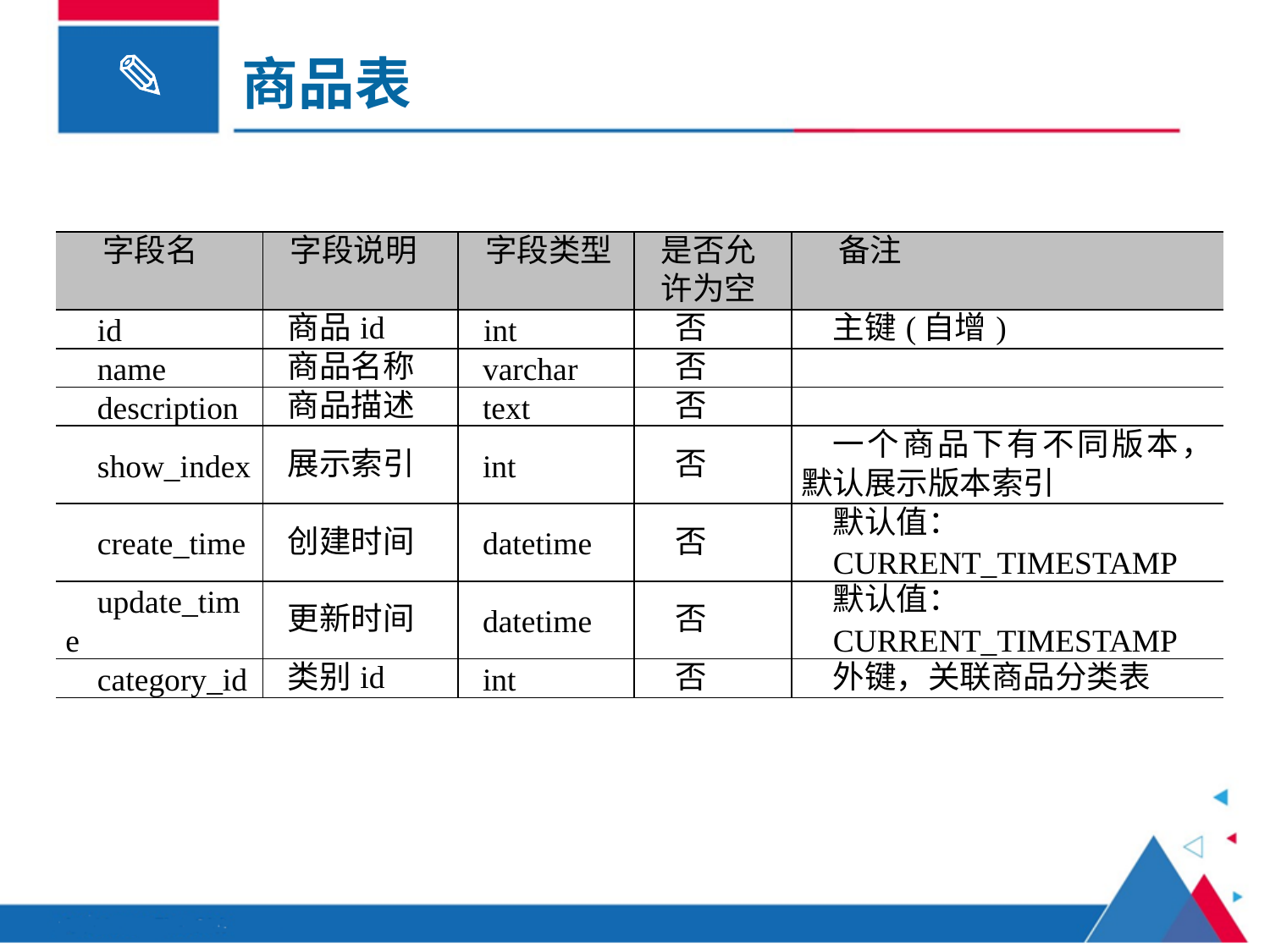

商品表
组件中的data
| 字段名 | 字段说明 | 字段类型 | 是否允 许为空 | 备注 |
| --- | --- | --- | --- | --- |
| id | 商品id | int | 否 | 主键(自增) |
| name | 商品名称 | varchar | 否 |  |
| description | 商品描述 | text | 否 |  |
| show\_index | 展示索引 | int | 否 | 一个商品下有不同版本，默认展示版本索引 |
| create\_time | 创建时间 | datetime | 否 | 默认值： CURRENT\_TIMESTAMP |
| update\_time | 更新时间 | datetime | 否 | 默认值： CURRENT\_TIMESTAMP |
| category\_id | 类别id | int | 否 | 外键，关联商品分类表 |